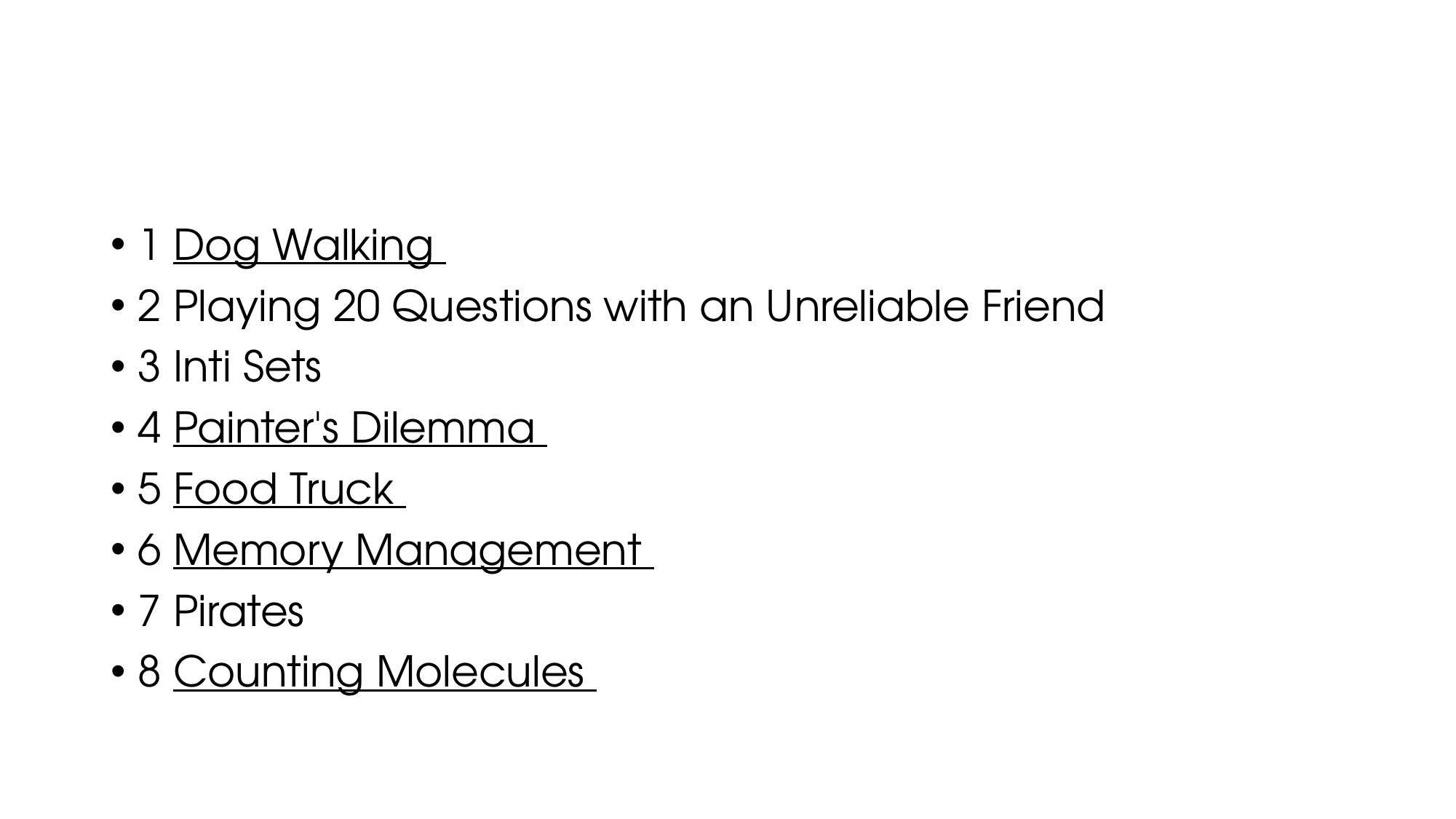

#
1 Dog Walking 简单贪心
2 Playing 20 Questions with an Unreliable Friend 搜索
3 Inti Sets 数论题
4 Painter's Dilemma 简单贪心
5 Food Truck 题目怎么说你怎么做
6 Memory Management 题目怎么说你怎么做
7 Pirates 树最近公共祖先
8 Counting Molecules 简单数学